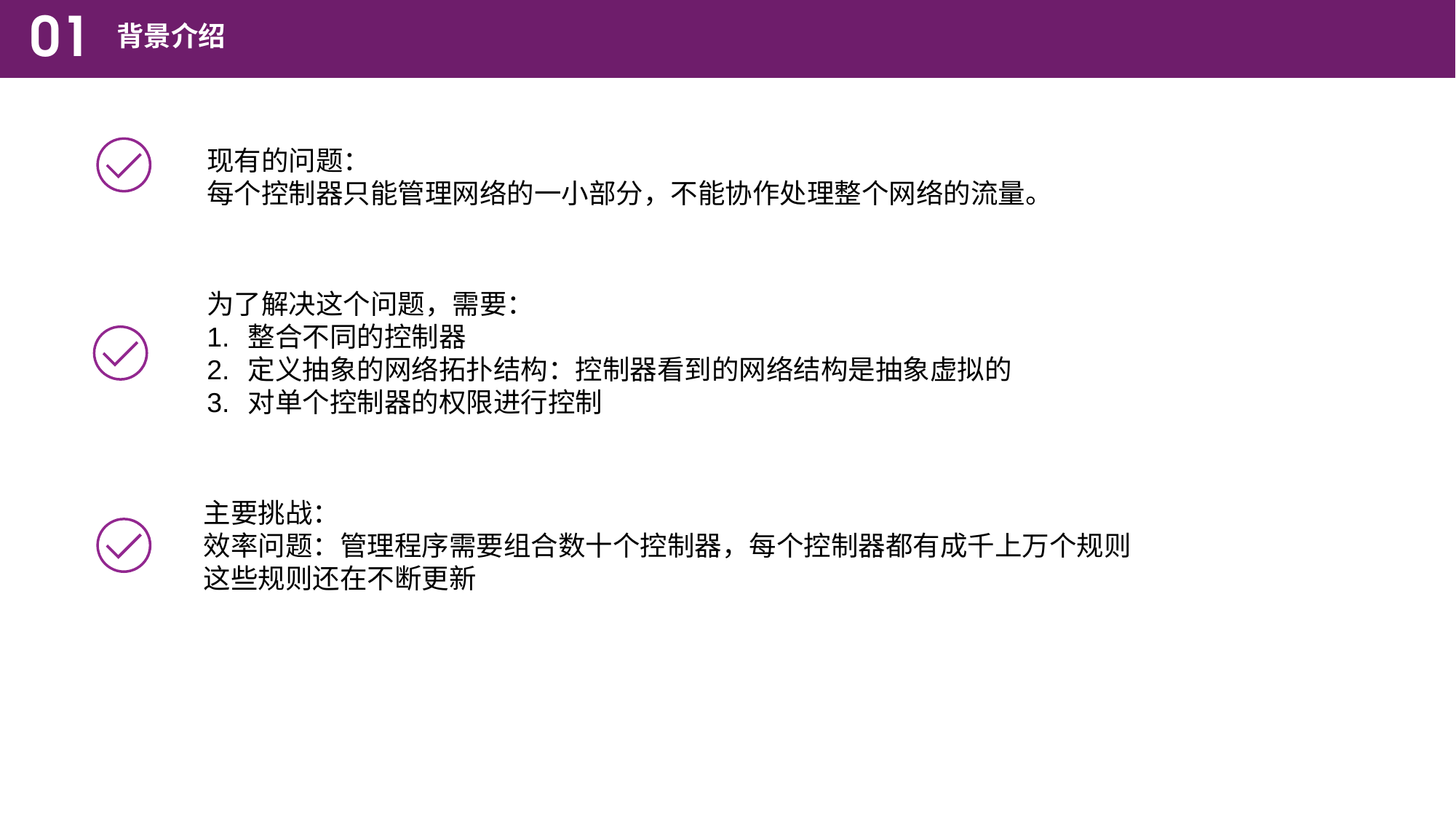

01
背景介绍

现有的问题：
每个控制器只能管理网络的一小部分，不能协作处理整个网络的流量。
为了解决这个问题，需要：
整合不同的控制器
定义抽象的网络拓扑结构：控制器看到的网络结构是抽象虚拟的
对单个控制器的权限进行控制

主要挑战：
效率问题：管理程序需要组合数十个控制器，每个控制器都有成千上万个规则
这些规则还在不断更新